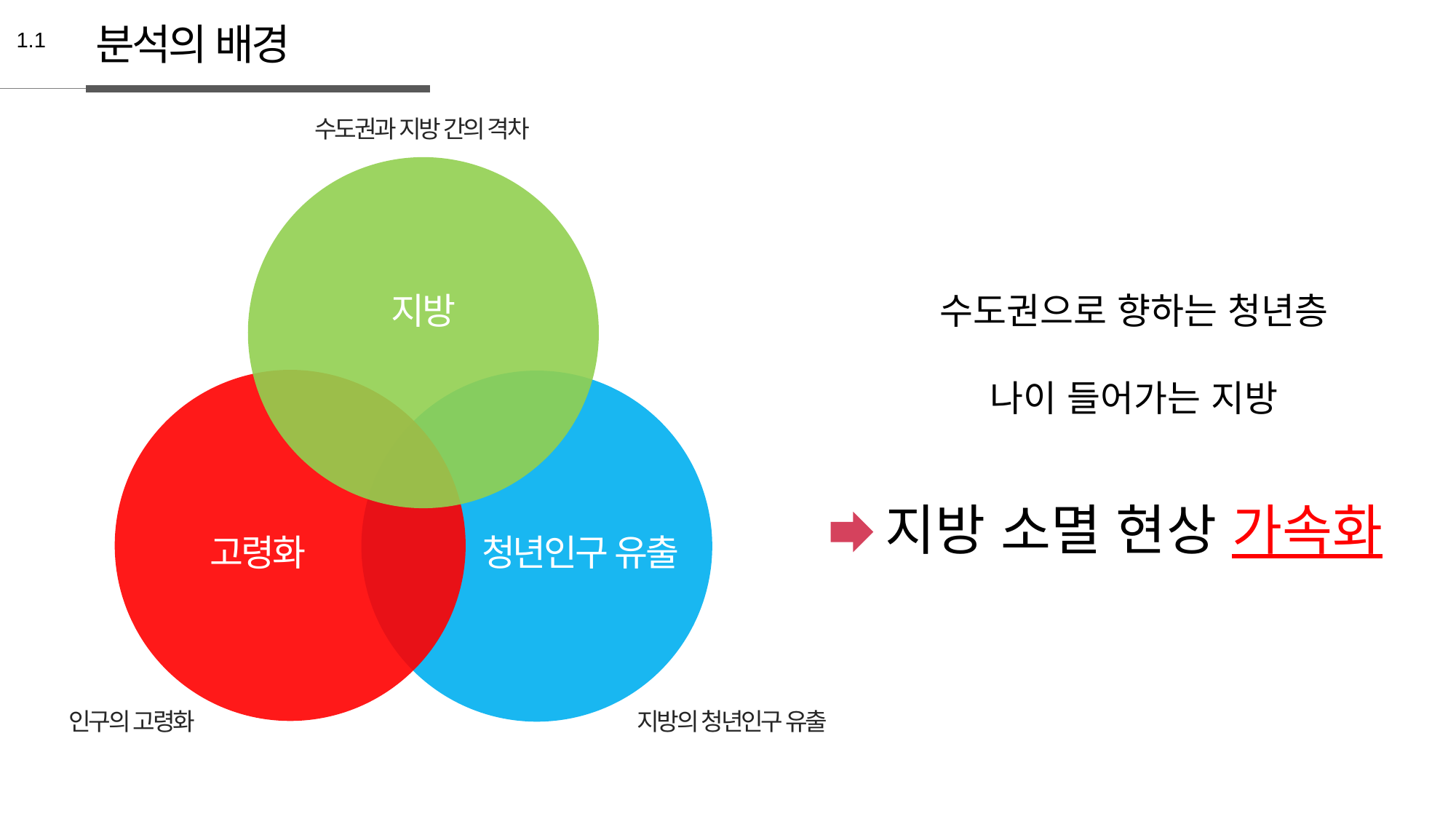

분석의 배경
1.1
수도권과 지방 간의 격차

지방
수도권으로 향하는 청년층

나이 들어가는 지방

지방 소멸 현상 가속화

고령화
청년인구 유출
인구의 고령화
지방의 청년인구 유출